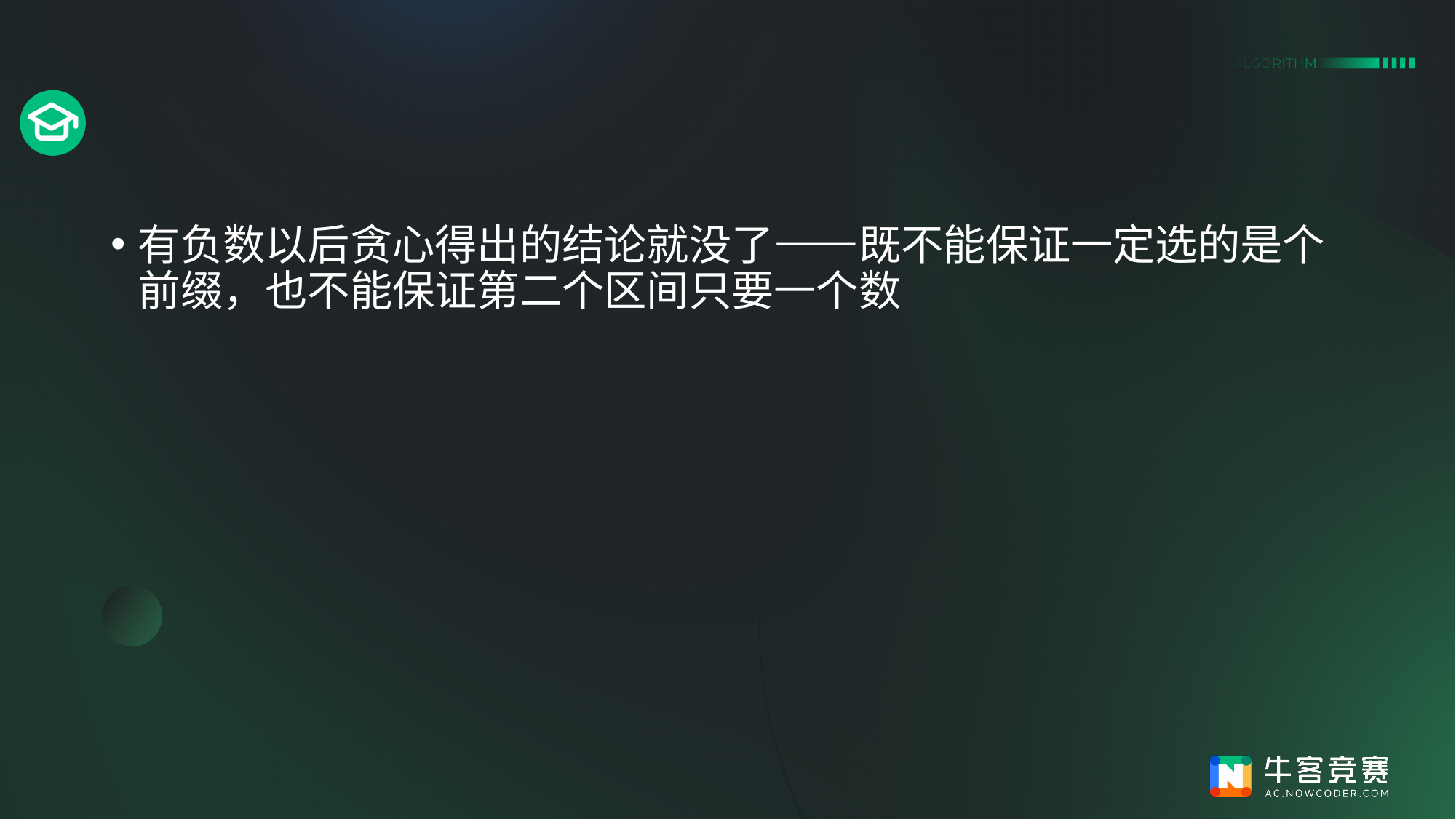

#
有负数以后贪心得出的结论就没了——既不能保证一定选的是个前缀，也不能保证第二个区间只要一个数